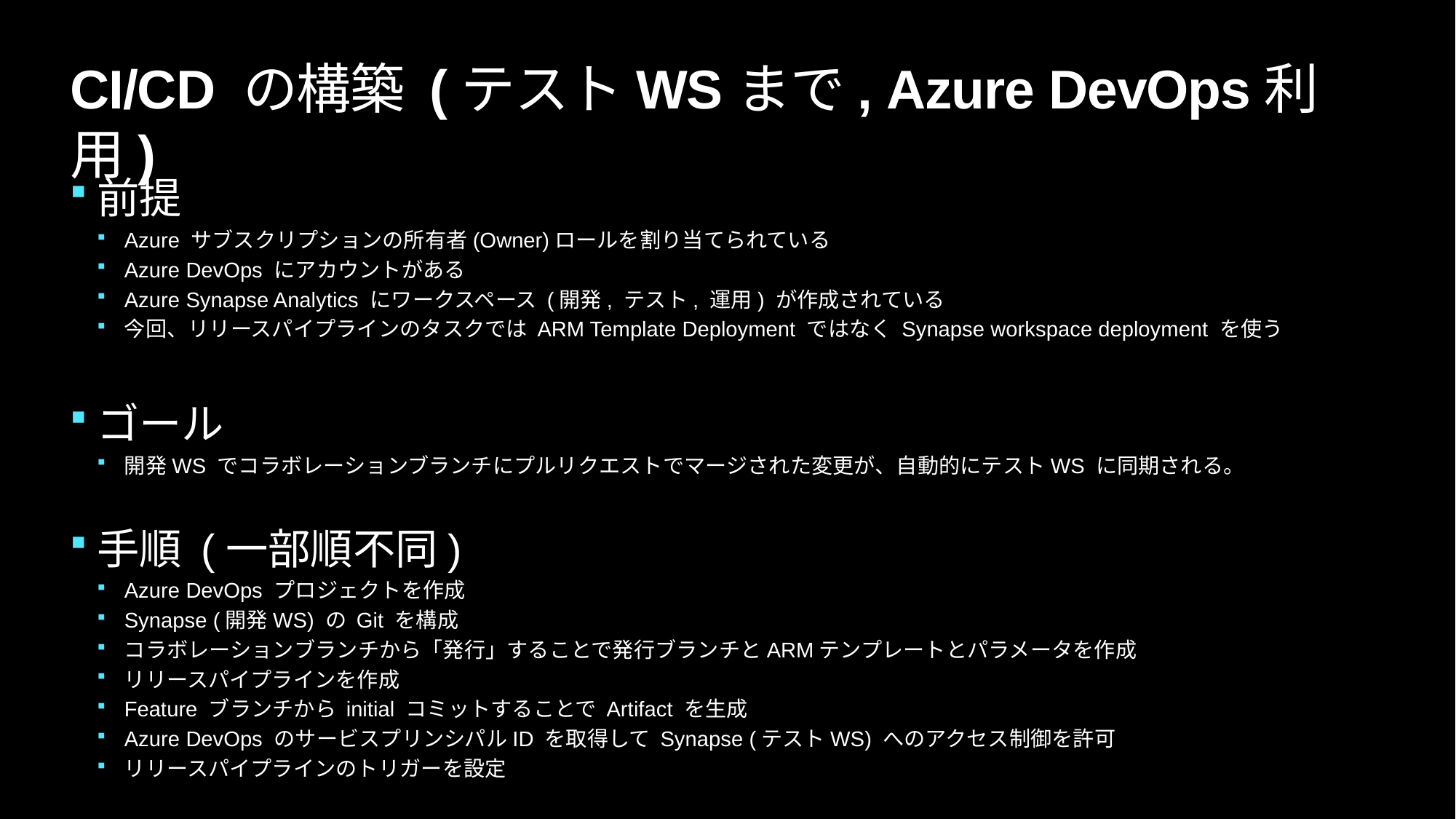

# CI/CD の構築 (テストWSまで, Azure DevOps利用)
前提
Azure サブスクリプションの所有者(Owner)ロールを割り当てられている
Azure DevOps にアカウントがある
Azure Synapse Analytics にワークスペース (開発, テスト, 運用) が作成されている
今回、リリースパイプラインのタスクでは ARM Template Deployment ではなく Synapse workspace deployment を使う

ゴール
開発WS でコラボレーションブランチにプルリクエストでマージされた変更が、自動的にテストWS に同期される。

手順 (一部順不同)
Azure DevOps プロジェクトを作成
Synapse (開発WS) の Git を構成
コラボレーションブランチから「発行」することで発行ブランチとARMテンプレートとパラメータを作成
リリースパイプラインを作成
Feature ブランチから initial コミットすることで Artifact を生成
Azure DevOps のサービスプリンシパルID を取得して Synapse (テストWS) へのアクセス制御を許可
リリースパイプラインのトリガーを設定